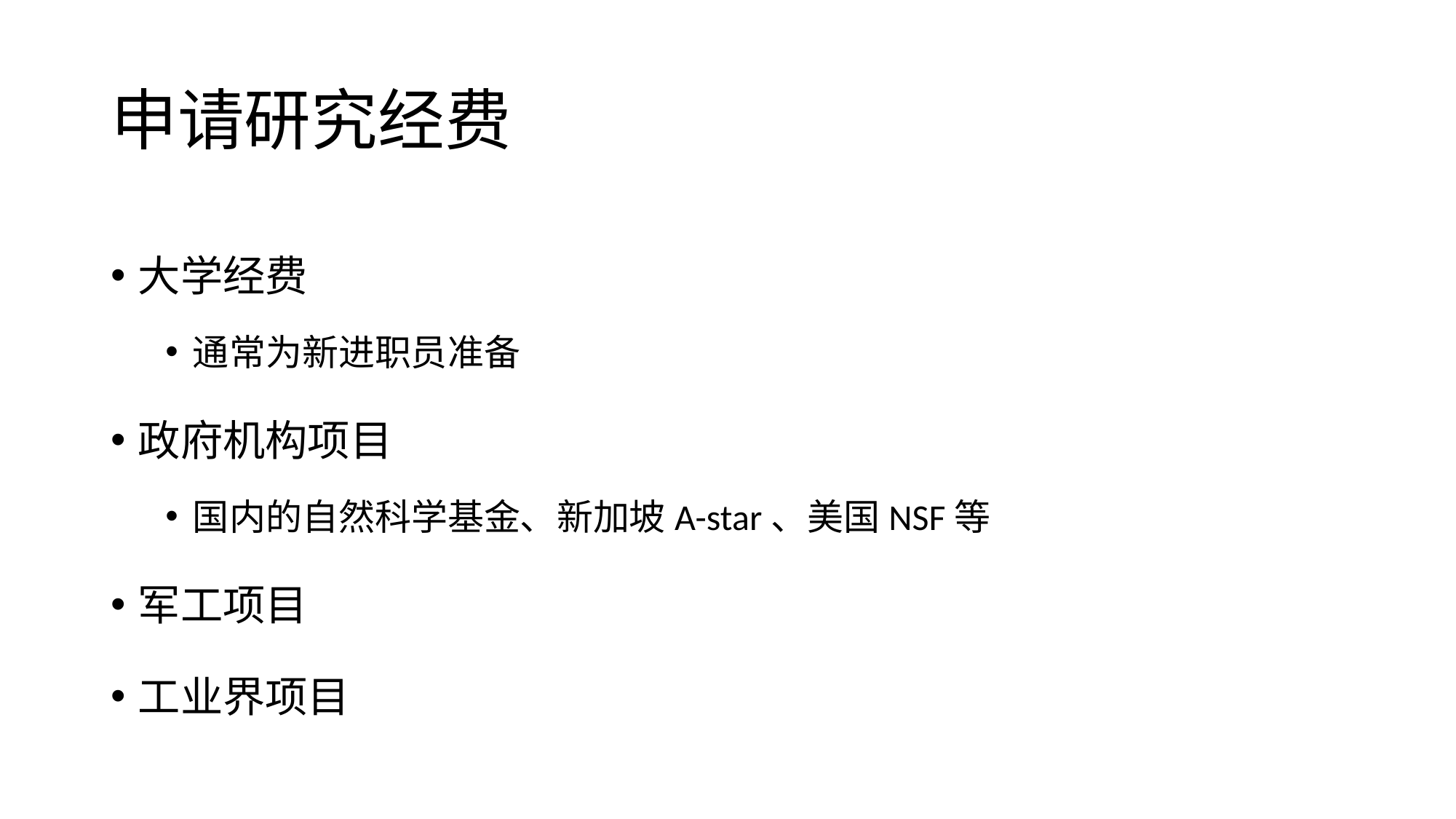

# 申请研究经费
大学经费
通常为新进职员准备
政府机构项目
国内的自然科学基金、新加坡A-star、美国NSF等
军工项目
工业界项目